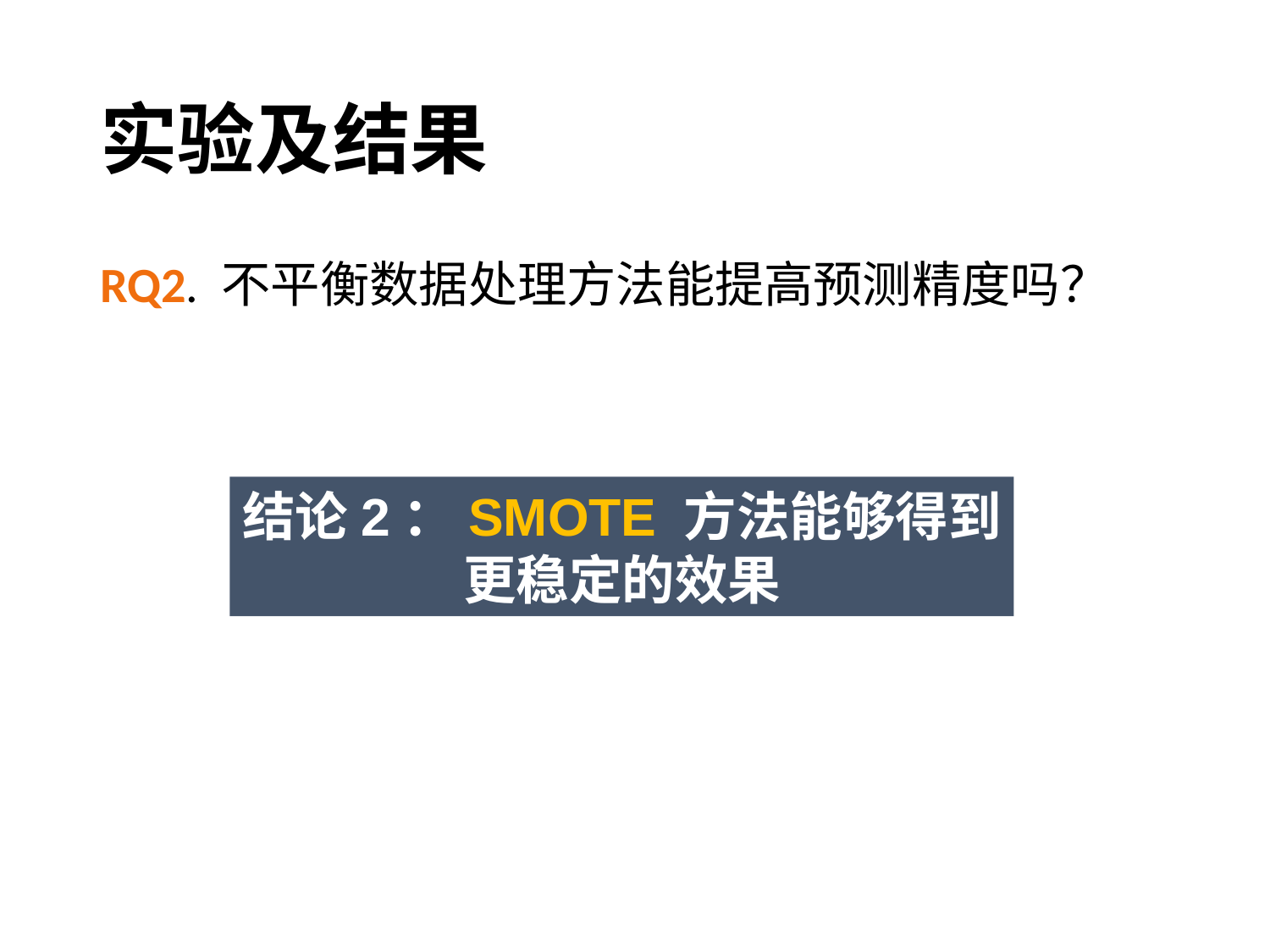

# 实验及结果
RQ2. 不平衡数据处理方法能提高预测精度吗？

结论2：SMOTE 方法能够得到
更稳定的效果